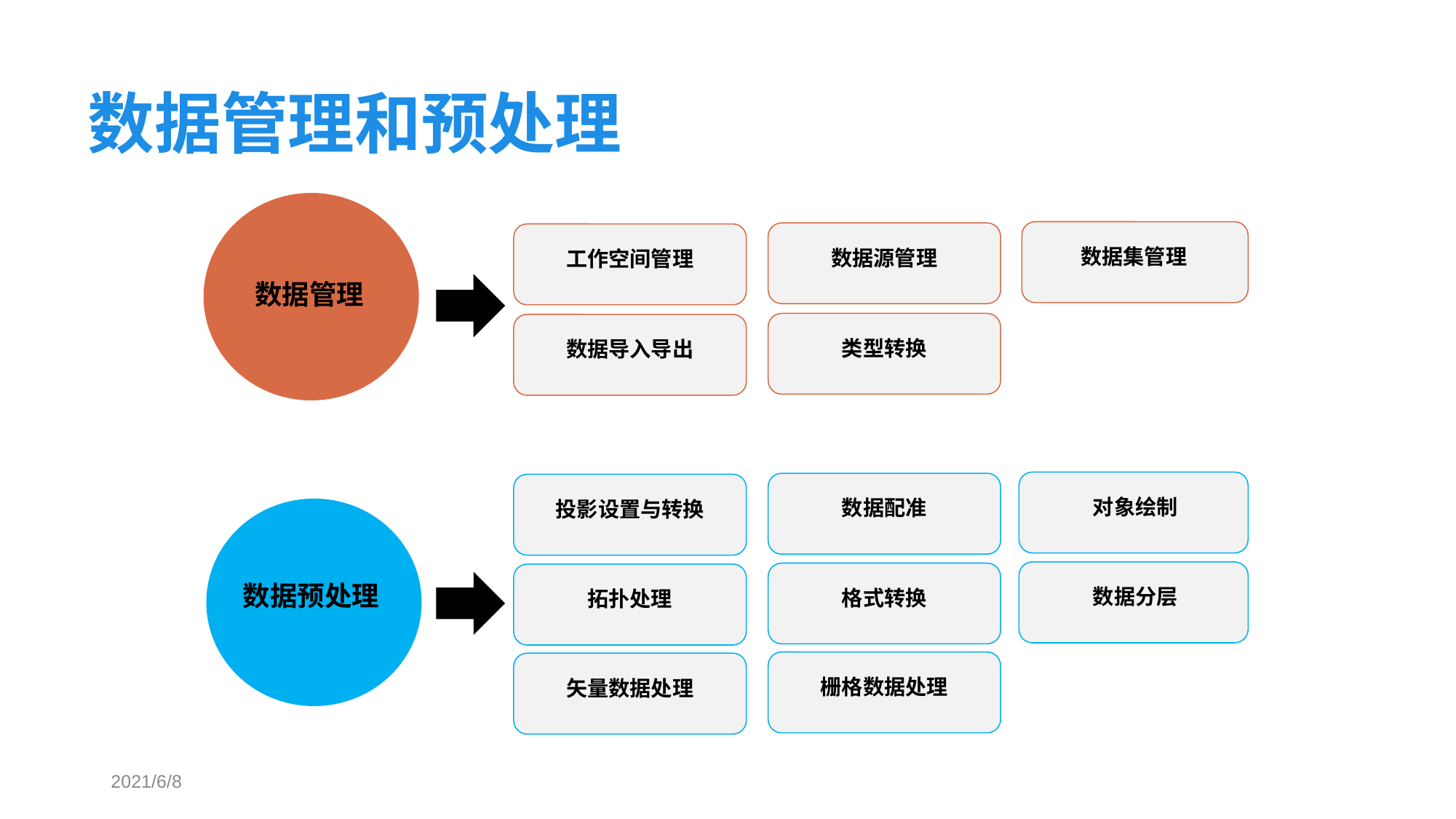

数据管理和预处理

数据管理

数据集管理
数据源管理
工作空间管理

类型转换
数据导入导出

对象绘制
数据配准
投影设置与转换

数据分层
格式转换
拓扑处理

栅格数据处理
矢量数据处理

数据预处理
2021/6/8